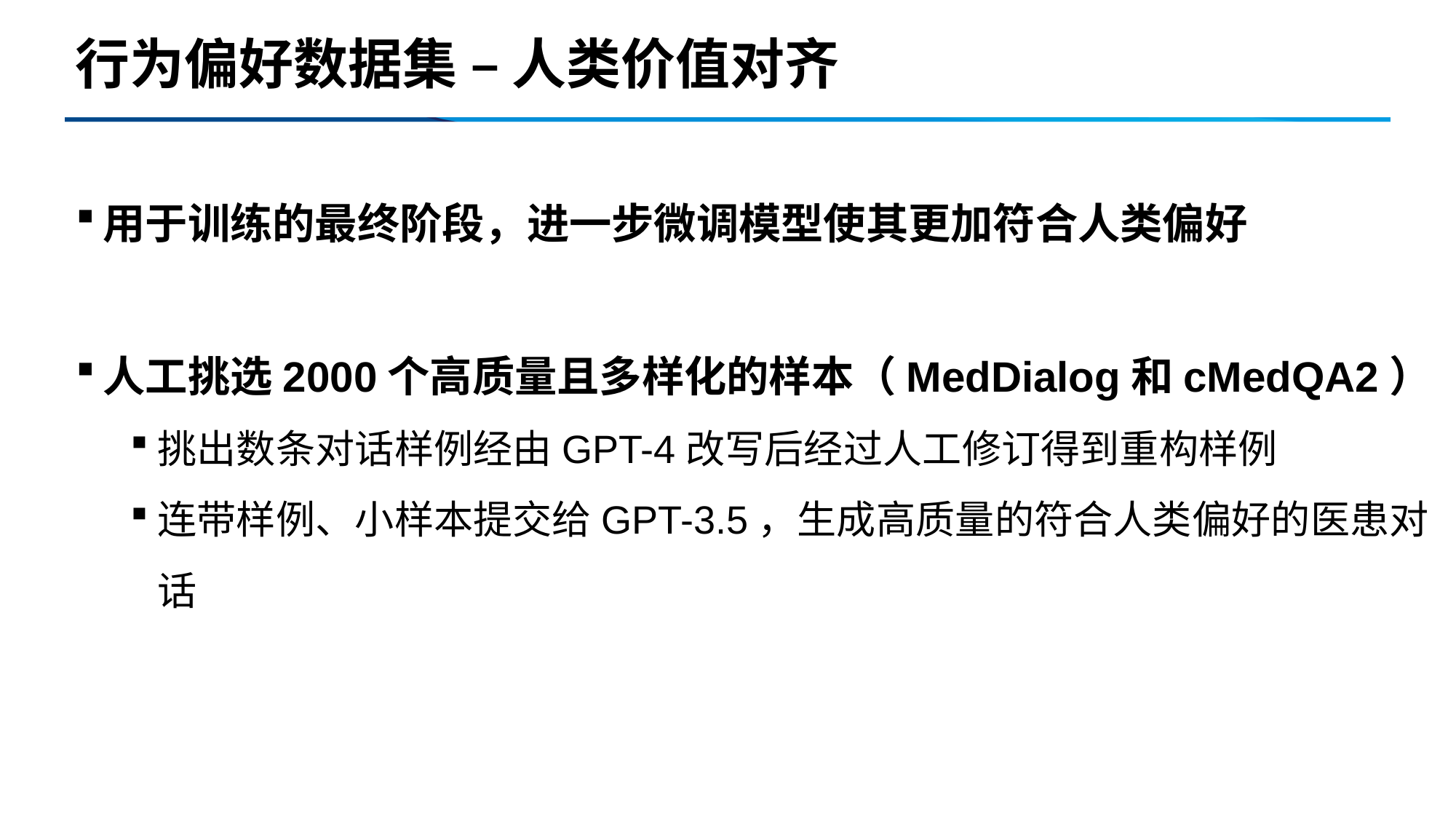

# 行为偏好数据集 – 人类价值对齐

用于训练的最终阶段，进一步微调模型使其更加符合人类偏好

人工挑选2000个高质量且多样化的样本（MedDialog和cMedQA2）
挑出数条对话样例经由GPT-4改写后经过人工修订得到重构样例
连带样例、小样本提交给GPT-3.5，生成高质量的符合人类偏好的医患对话